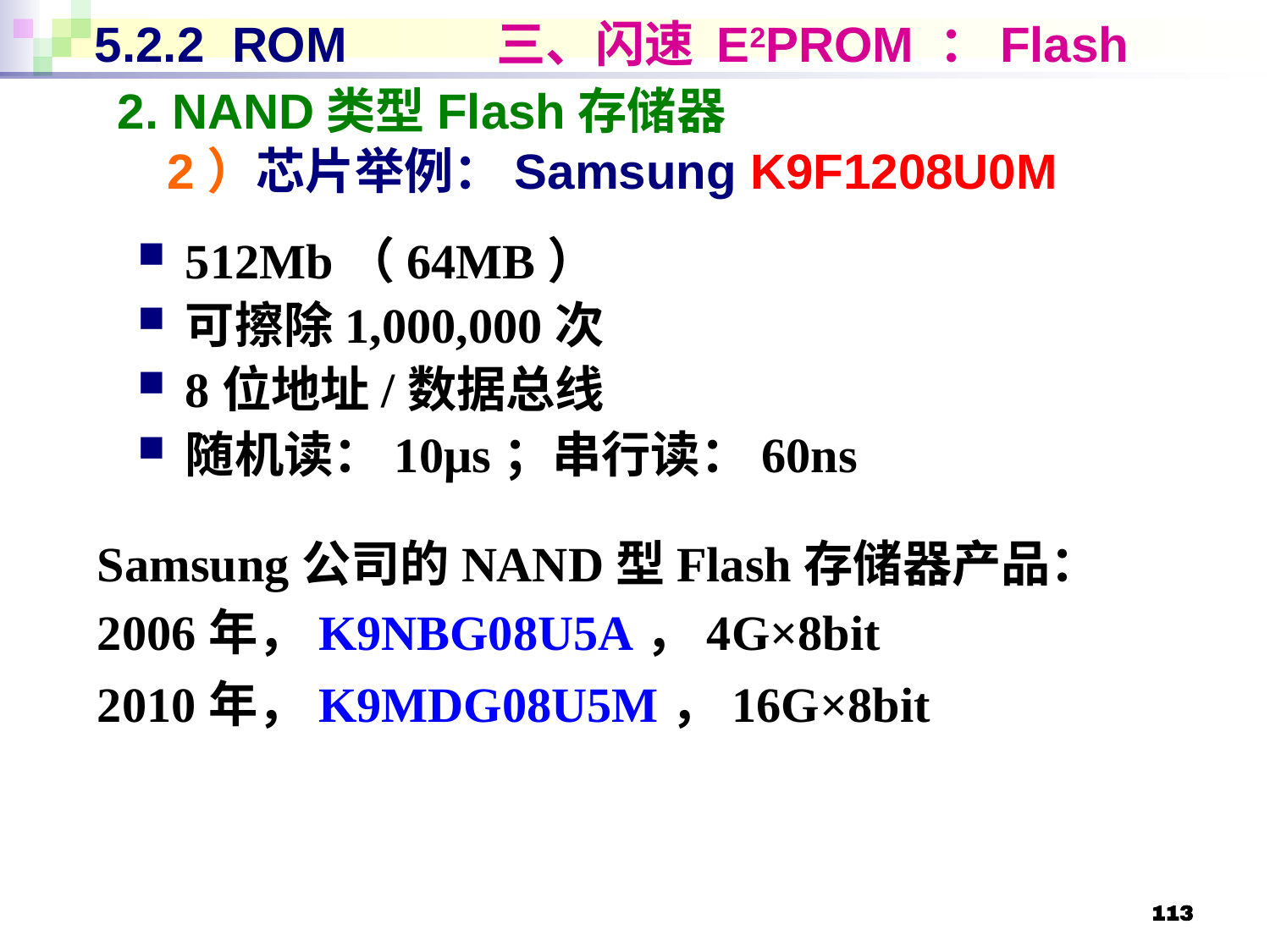

# 5.2.2  ROM          三、闪速 E2PROM ：Flash
2. NAND类型Flash存储器
2）芯片举例：Samsung K9F1208U0M
512Mb（64MB）
可擦除1,000,000次
8位地址/数据总线
随机读：10μs；串行读：60ns
Samsung公司的NAND型Flash存储器产品：
2006年，K9NBG08U5A，4G×8bit
2010年，K9MDG08U5M，16G×8bit
113